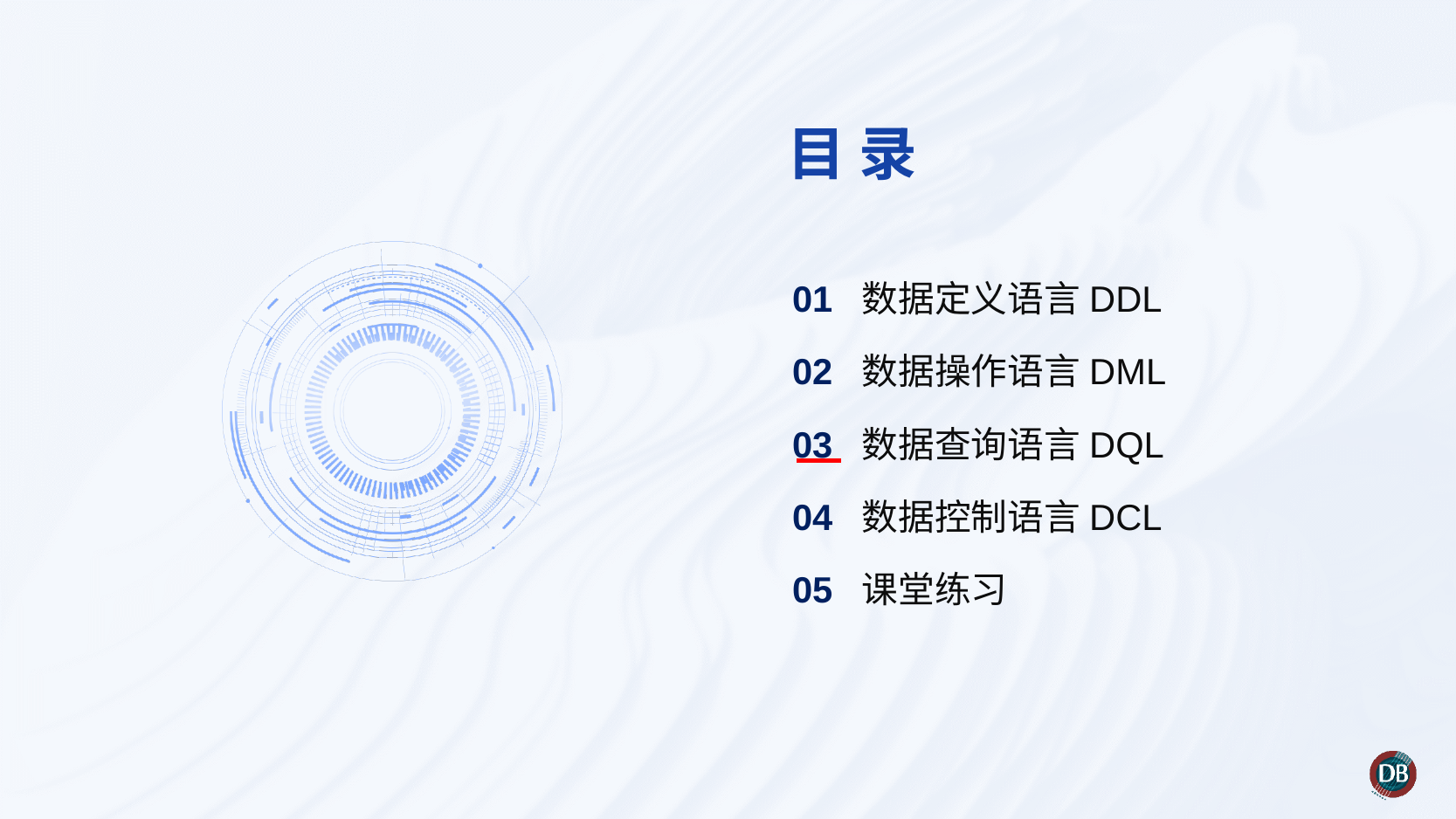

01  数据定义语言DDL
02  数据操作语言DML
03  数据查询语言DQL
04  数据控制语言DCL
05  课堂练习